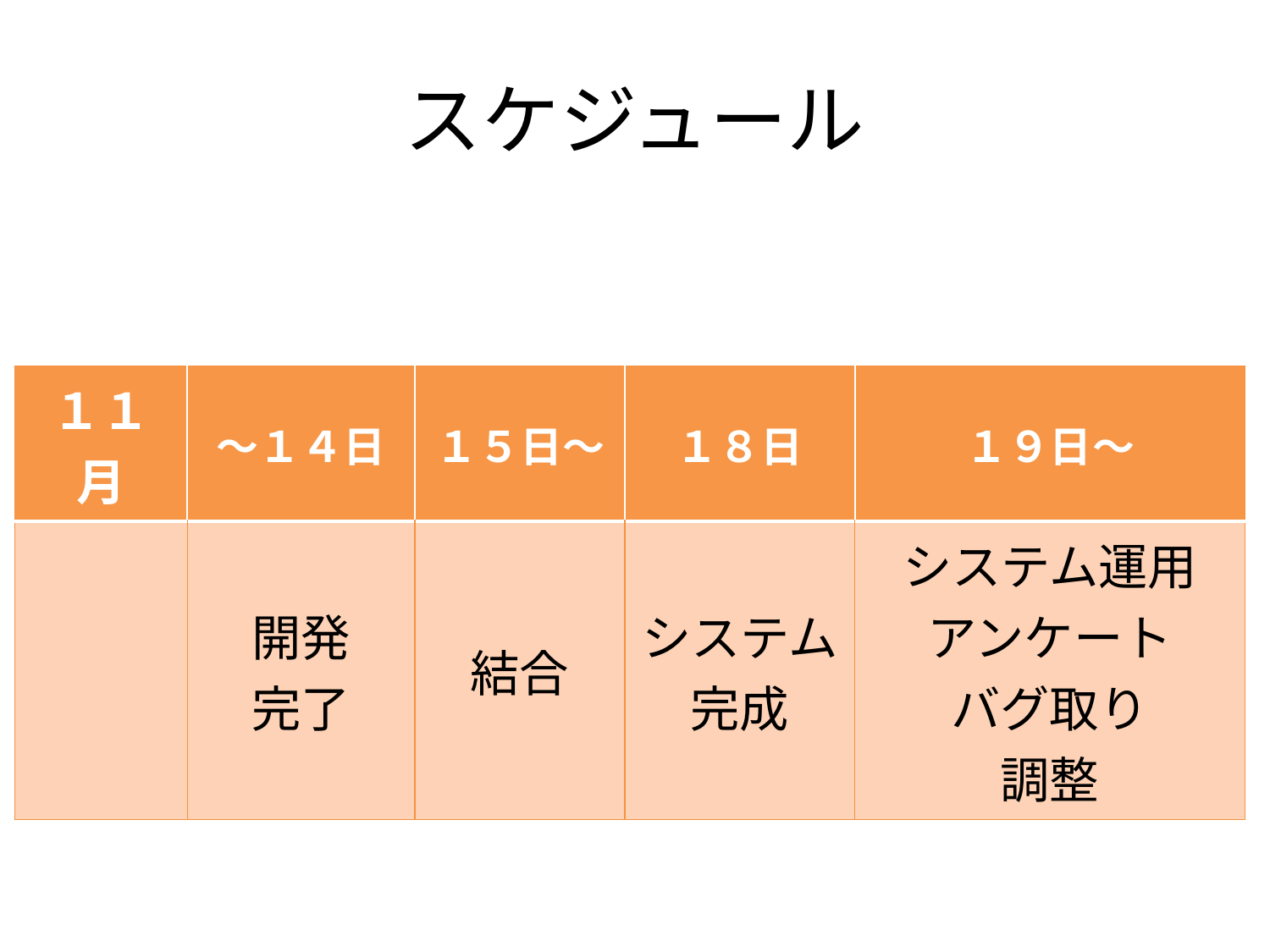

# スケジュール
| １１月 | ～１４日 | １５日～ | １８日 | １９日～ |
| --- | --- | --- | --- | --- |
|  | 開発 完了 | 結合 | システム完成 | システム運用 アンケート バグ取り 調整 |